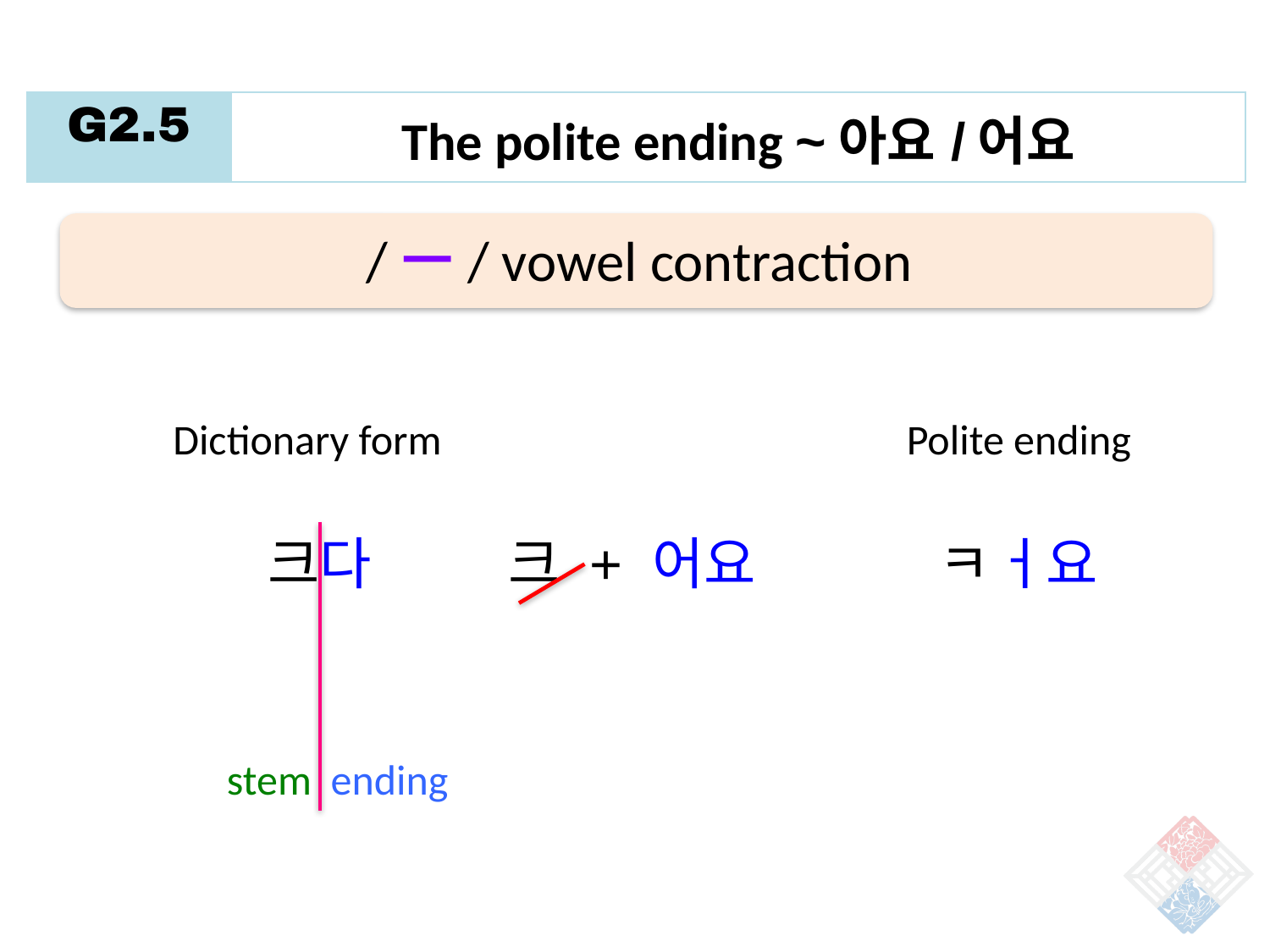

| G2.5 | The polite ending ~아요/어요 |
| --- | --- |

/ㅡ/ vowel contraction
Dictionary form
Polite ending
ㅓ요
크다
크 + 어요
ㅋ
stem  ending